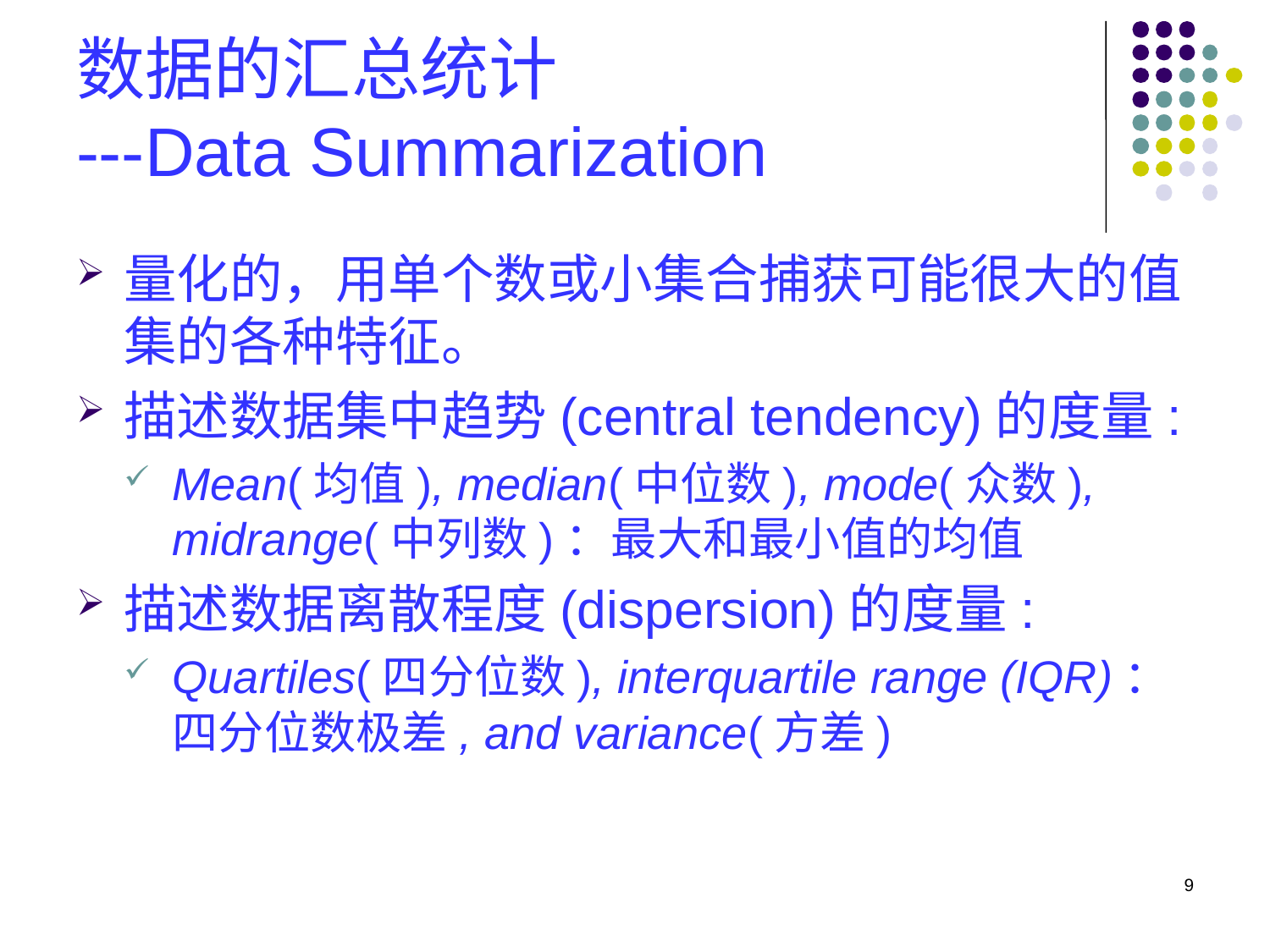

# 数据的汇总统计 ---Data Summarization
量化的，用单个数或小集合捕获可能很大的值集的各种特征。
描述数据集中趋势(central tendency)的度量:
Mean(均值), median(中位数), mode(众数), midrange(中列数)：最大和最小值的均值
描述数据离散程度(dispersion)的度量:
Quartiles(四分位数), interquartile range (IQR)：四分位数极差, and variance(方差)

9